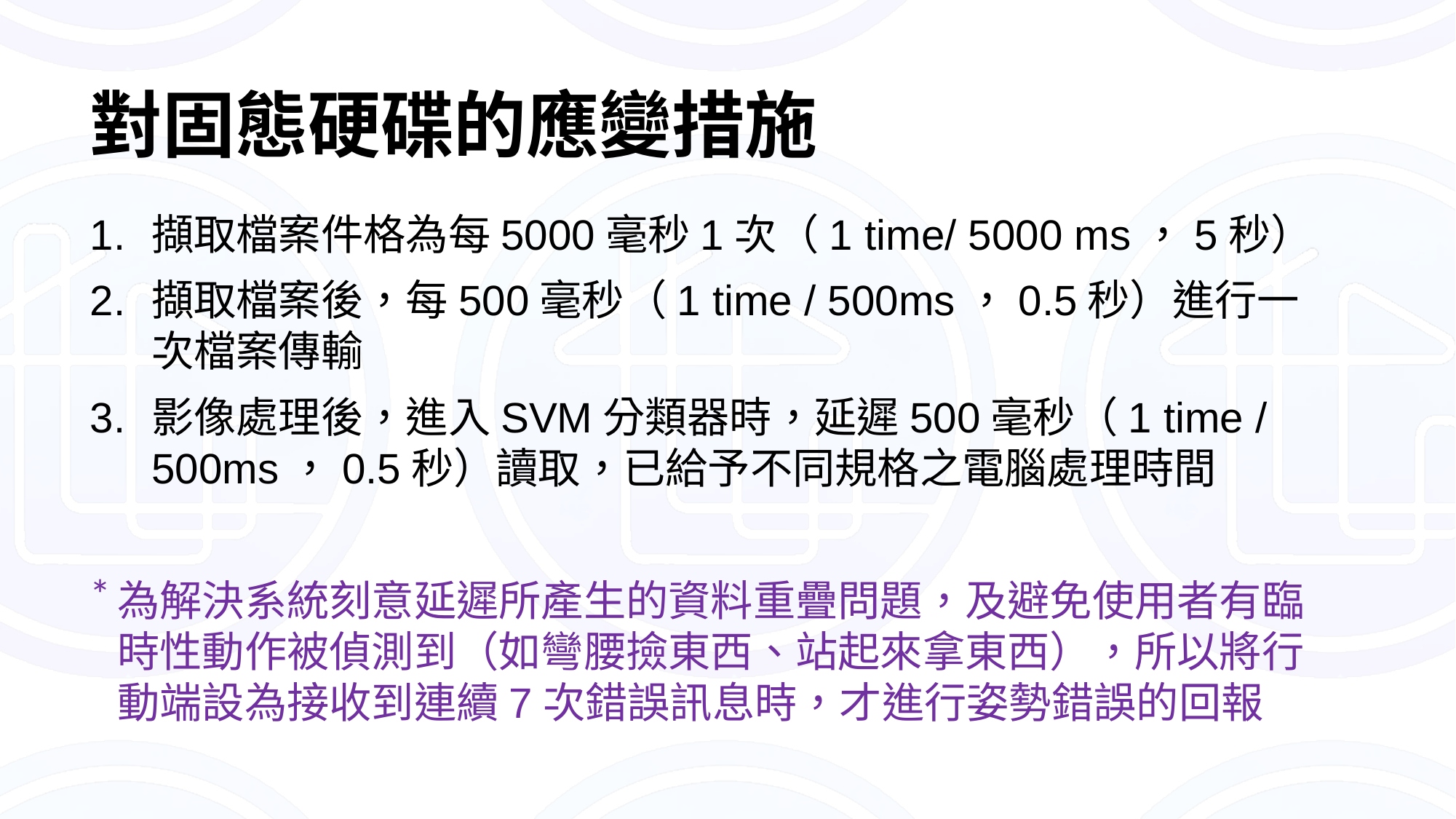

# 對固態硬碟的應變措施
擷取檔案件格為每5000毫秒1次（1 time/ 5000 ms，5秒）
擷取檔案後，每500毫秒（1 time / 500ms，0.5秒）進行一次檔案傳輸
影像處理後，進入SVM分類器時，延遲500毫秒（1 time / 500ms，0.5秒）讀取，已給予不同規格之電腦處理時間

為解決系統刻意延遲所產生的資料重疊問題，及避免使用者有臨時性動作被偵測到（如彎腰撿東西、站起來拿東西），所以將行動端設為接收到連續7次錯誤訊息時，才進行姿勢錯誤的回報